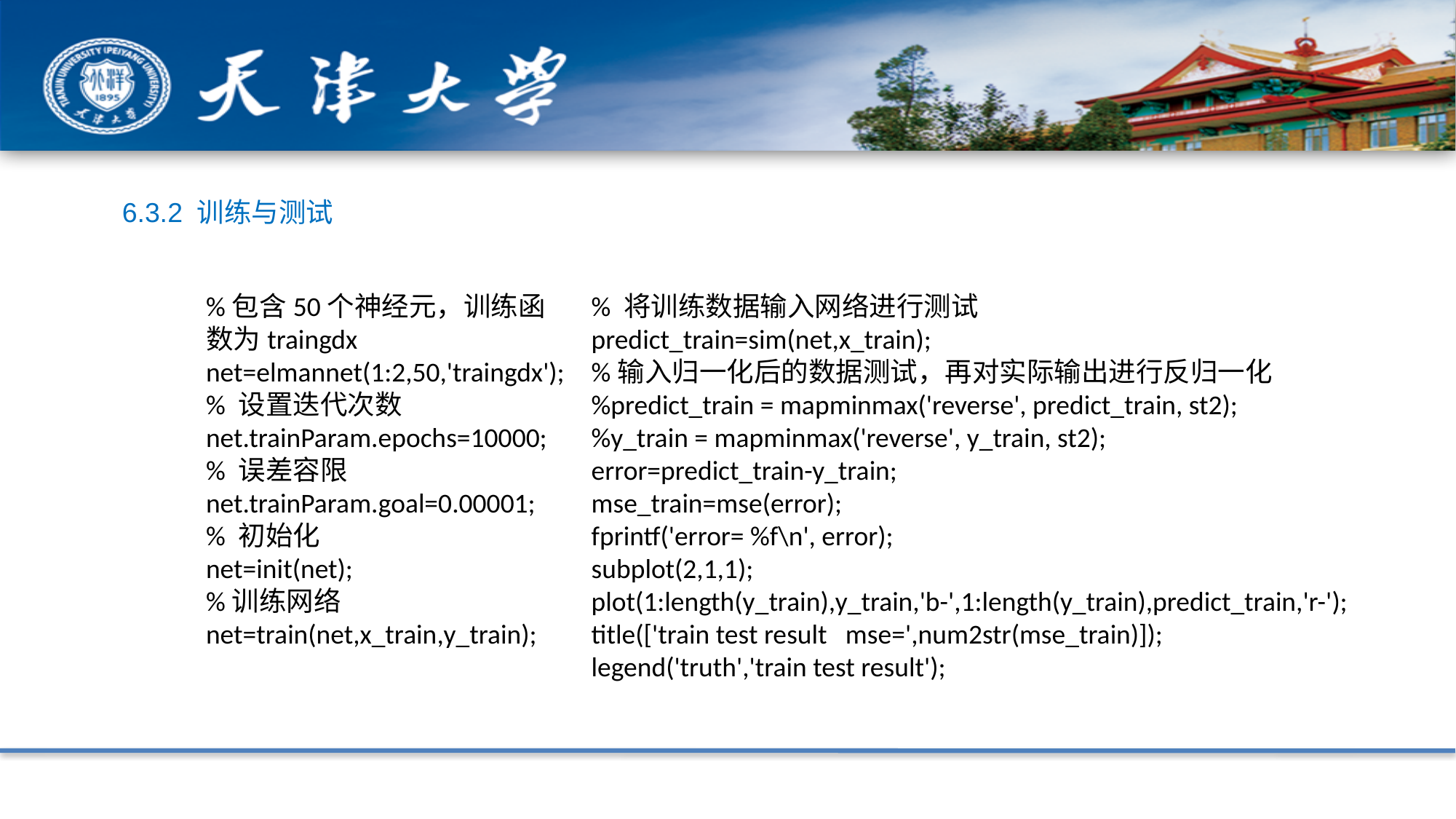

6.3.2 训练与测试

%包含50个神经元，训练函数为traingdx
net=elmannet(1:2,50,'traingdx');
% 设置迭代次数
net.trainParam.epochs=10000;
% 误差容限net.trainParam.goal=0.00001;
% 初始化
net=init(net);
%训练网络
net=train(net,x_train,y_train);
% 将训练数据输入网络进行测试
predict_train=sim(net,x_train);
%输入归一化后的数据测试，再对实际输出进行反归一化
%predict_train = mapminmax('reverse', predict_train, st2);
%y_train = mapminmax('reverse', y_train, st2);
error=predict_train-y_train;
mse_train=mse(error);
fprintf('error= %f\n', error);
subplot(2,1,1);
plot(1:length(y_train),y_train,'b-',1:length(y_train),predict_train,'r-');
title(['train test result   mse=',num2str(mse_train)]);
legend('truth','train test result');